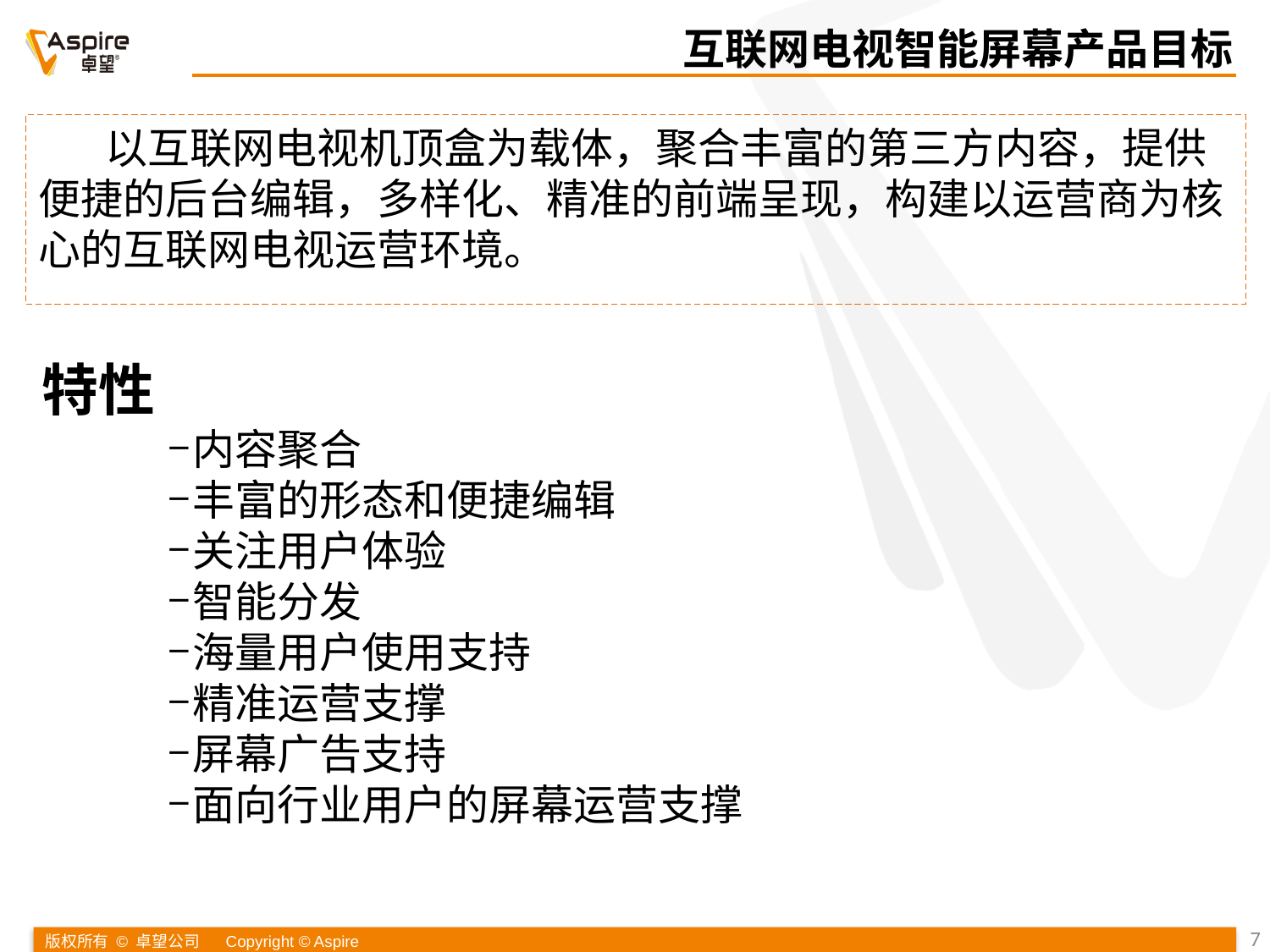

互联网电视智能屏幕产品目标
      以互联网电视机顶盒为载体，聚合丰富的第三方内容，提供便捷的后台编辑，多样化、精准的前端呈现，构建以运营商为核心的互联网电视运营环境。
特性
内容聚合
丰富的形态和便捷编辑
关注用户体验
智能分发
海量用户使用支持
精准运营支撑
屏幕广告支持
面向行业用户的屏幕运营支撑
7